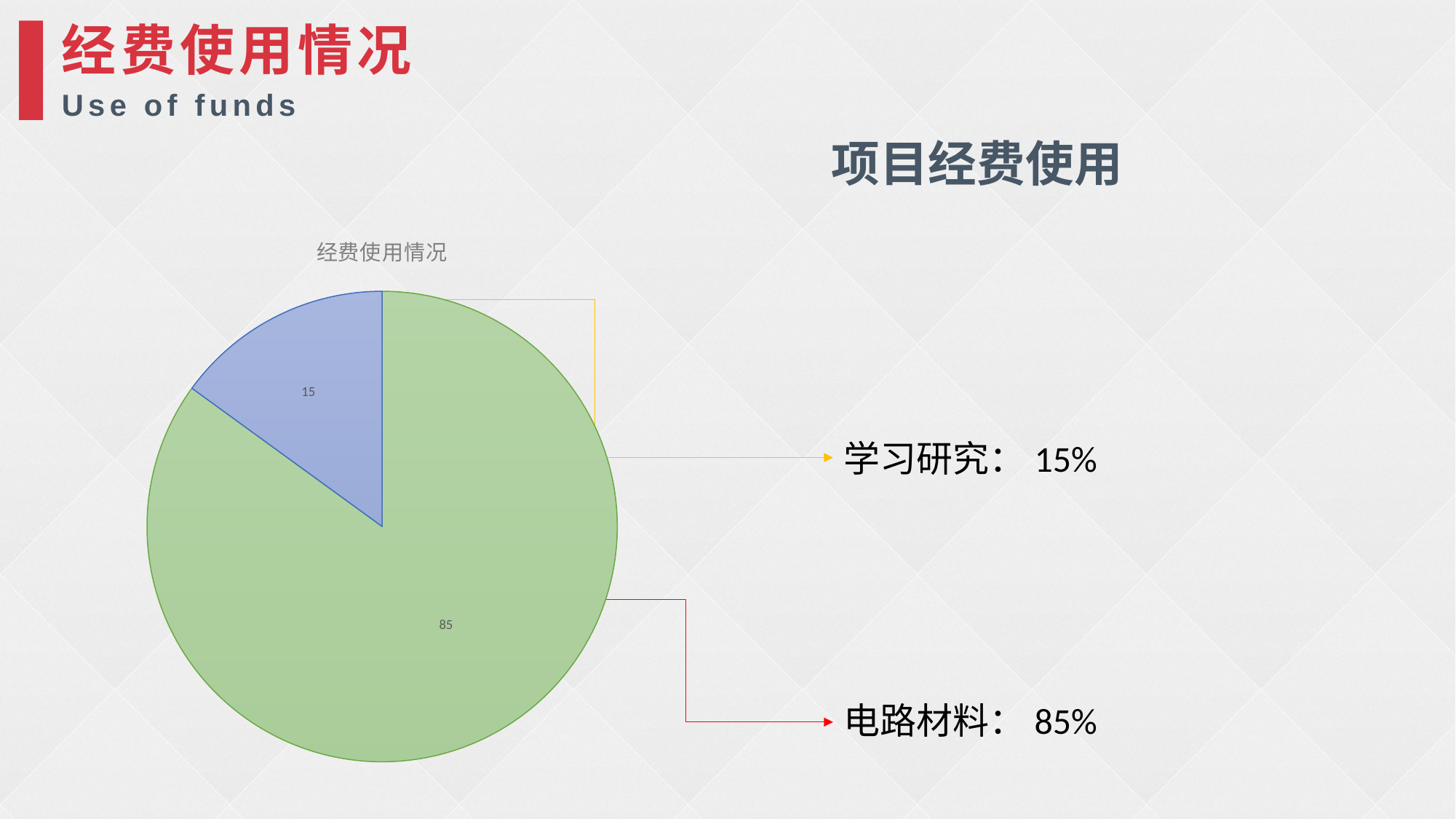

经费使用情况

Use of funds
项目经费使用

### Chart: 经费使用情况

| Category | 销售额 |
|---|---|
| 第一季度 | 85.0 |
| 第二季度 | 15.0 |

学习研究：15%

电路材料：85%